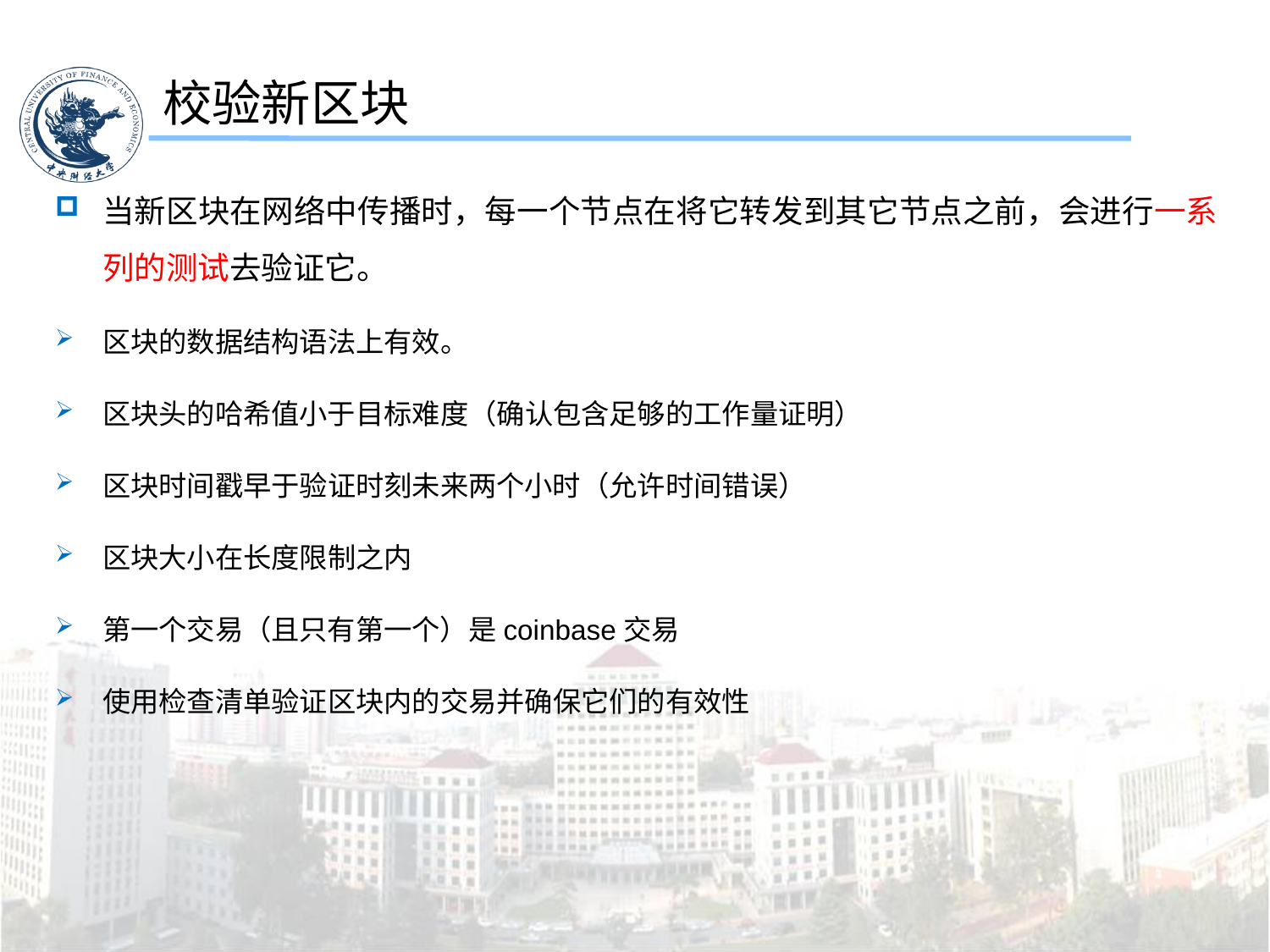

校验新区块
当新区块在网络中传播时，每一个节点在将它转发到其它节点之前，会进行一系列的测试去验证它。
区块的数据结构语法上有效。
区块头的哈希值小于目标难度（确认包含足够的工作量证明）
区块时间戳早于验证时刻未来两个小时（允许时间错误）
区块大小在长度限制之内
第一个交易（且只有第一个）是coinbase交易
使用检查清单验证区块内的交易并确保它们的有效性